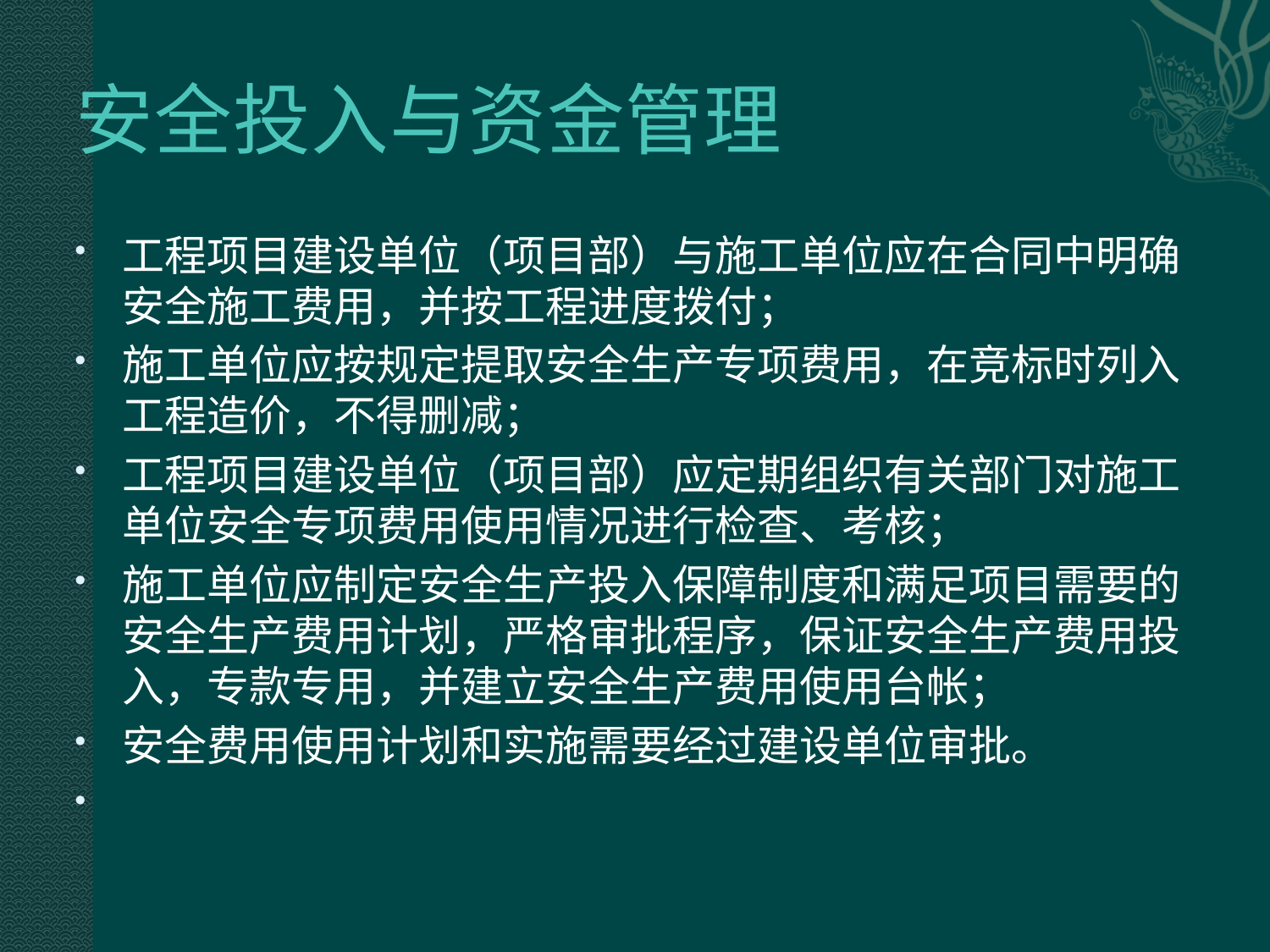

# 安全投入与资金管理
工程项目建设单位（项目部）与施工单位应在合同中明确安全施工费用，并按工程进度拨付；
施工单位应按规定提取安全生产专项费用，在竞标时列入工程造价，不得删减；
工程项目建设单位（项目部）应定期组织有关部门对施工单位安全专项费用使用情况进行检查、考核；
施工单位应制定安全生产投入保障制度和满足项目需要的安全生产费用计划，严格审批程序，保证安全生产费用投入，专款专用，并建立安全生产费用使用台帐；
安全费用使用计划和实施需要经过建设单位审批。